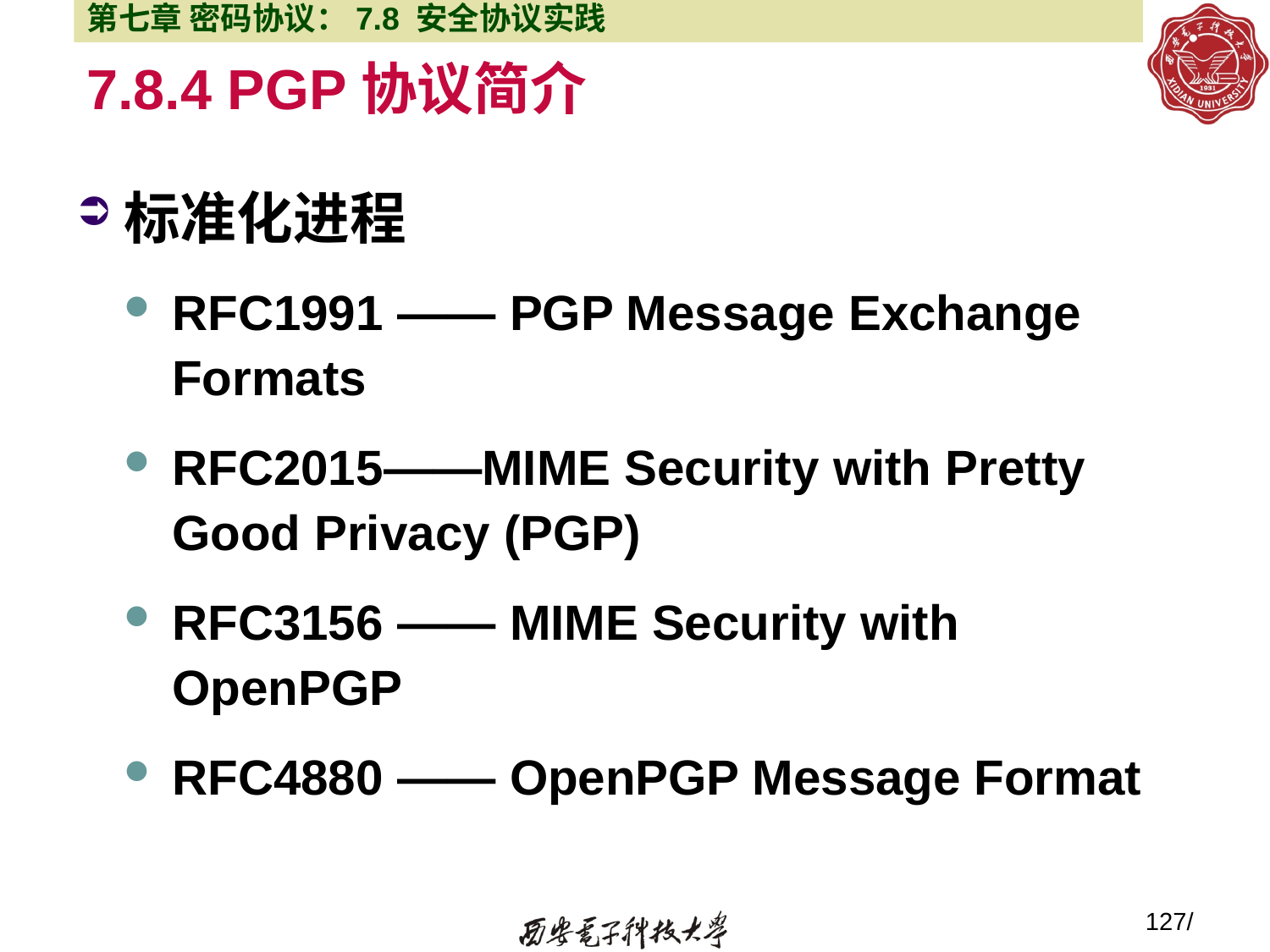

第七章 密码协议：7.8 安全协议实践
# 7.8.4 PGP协议简介
标准化进程
RFC1991 —— PGP Message Exchange Formats
RFC2015——MIME Security with Pretty Good Privacy (PGP)
RFC3156 —— MIME Security with OpenPGP
RFC4880 —— OpenPGP Message Format

127/